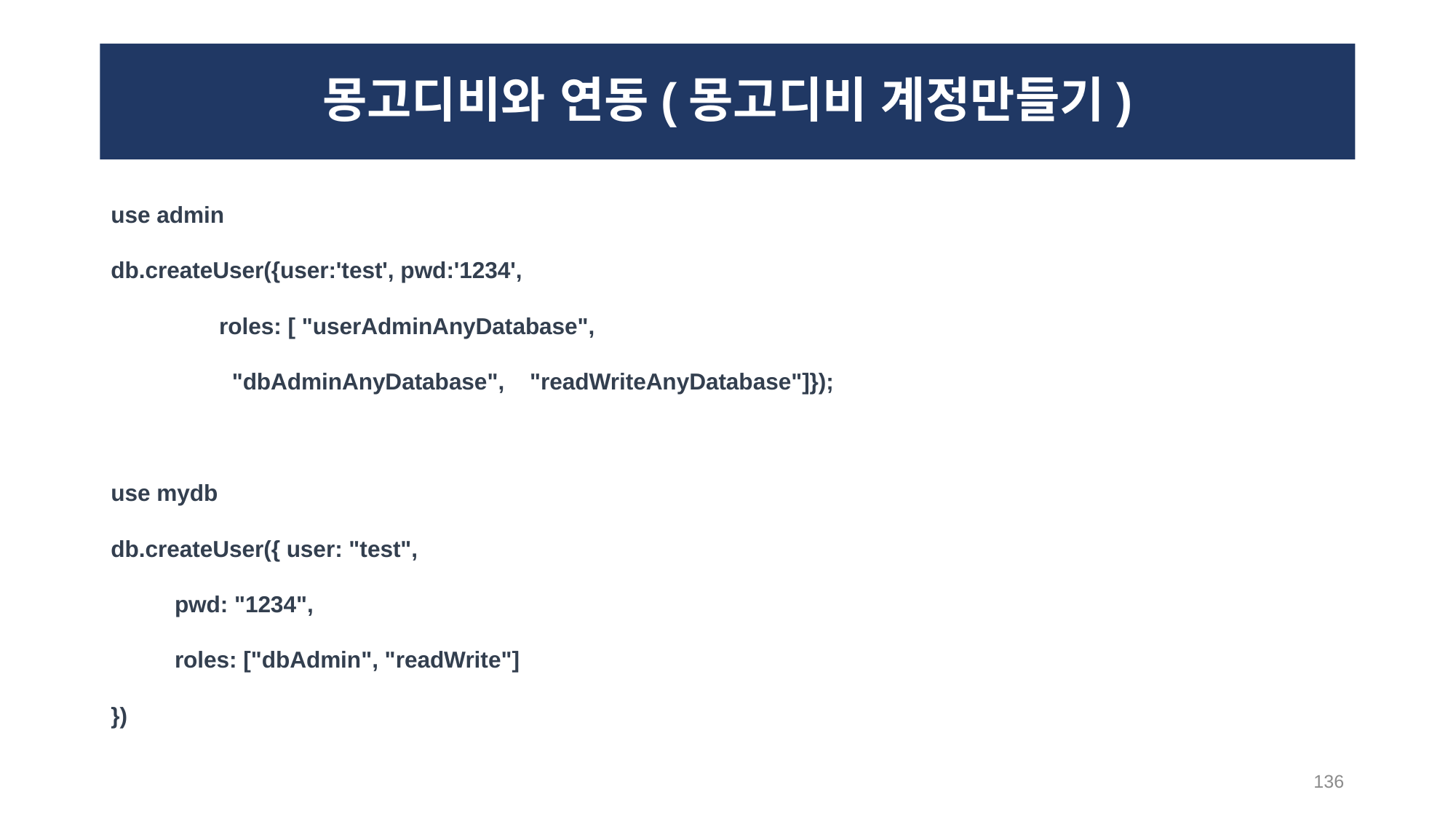

# 몽고디비와 연동(몽고디비 계정만들기)
use admin
db.createUser({user:'test', pwd:'1234',
                 roles: [ "userAdminAnyDatabase",
                   "dbAdminAnyDatabase",    "readWriteAnyDatabase"]});

use mydb
db.createUser({ user: "test",
          pwd: "1234",
          roles: ["dbAdmin", "readWrite"]
})

136